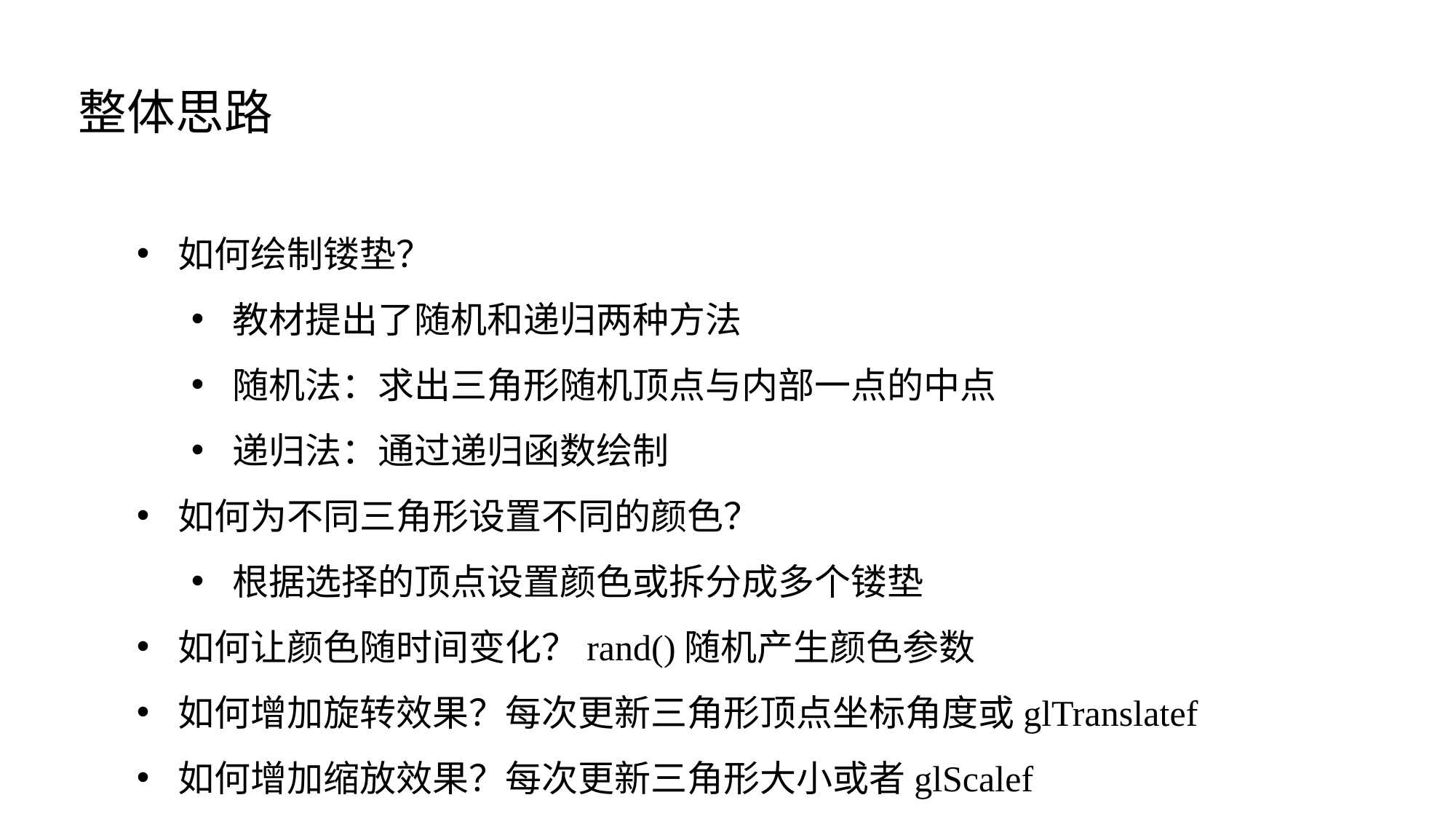

整体思路
如何绘制镂垫？
教材提出了随机和递归两种方法
随机法：求出三角形随机顶点与内部一点的中点
递归法：通过递归函数绘制
如何为不同三角形设置不同的颜色？
根据选择的顶点设置颜色或拆分成多个镂垫
如何让颜色随时间变化？rand()随机产生颜色参数
如何增加旋转效果？每次更新三角形顶点坐标角度或glTranslatef
如何增加缩放效果？每次更新三角形大小或者glScalef